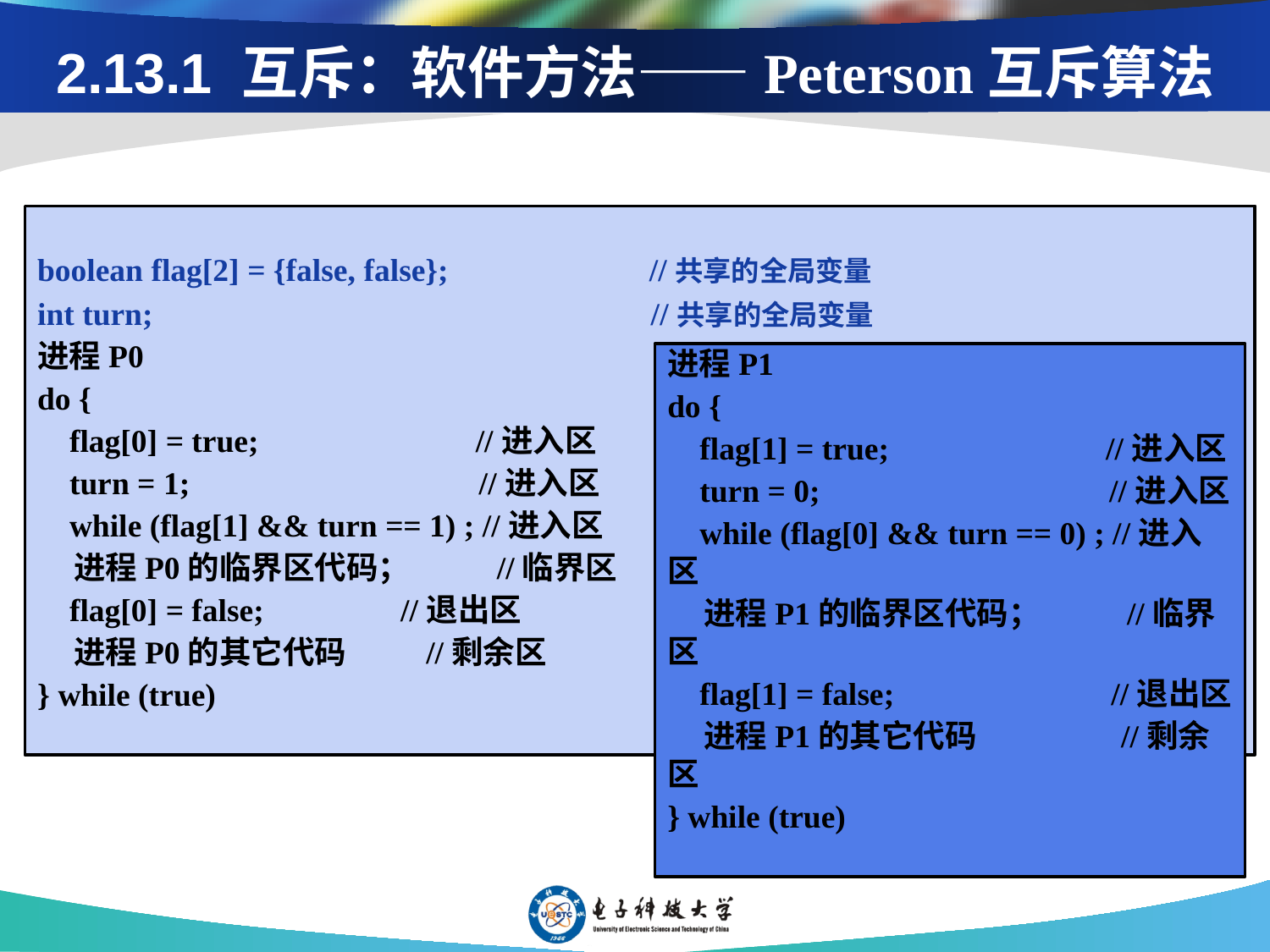

# 2.13.1 互斥：软件方法——Peterson互斥算法

boolean flag[2] = {false, false};                         //共享的全局变量
int turn;                                                              //共享的全局变量
进程P0
do {
    flag[0] = true;                           //进入区
    turn = 1;                                    //进入区
    while (flag[1] && turn == 1) ; //进入区
    进程P0的临界区代码；           //临界区
    flag[0] = false;                 //退出区
    进程P0的其它代码          //剩余区
} while (true)

进程P1
do {
    flag[1] = true;                           //进入区
    turn = 0;                                    //进入区
    while (flag[0] && turn == 0) ; //进入区
    进程P1的临界区代码；           //临界区
    flag[1] = false;                           //退出区
    进程P1的其它代码                   //剩余区
} while (true)